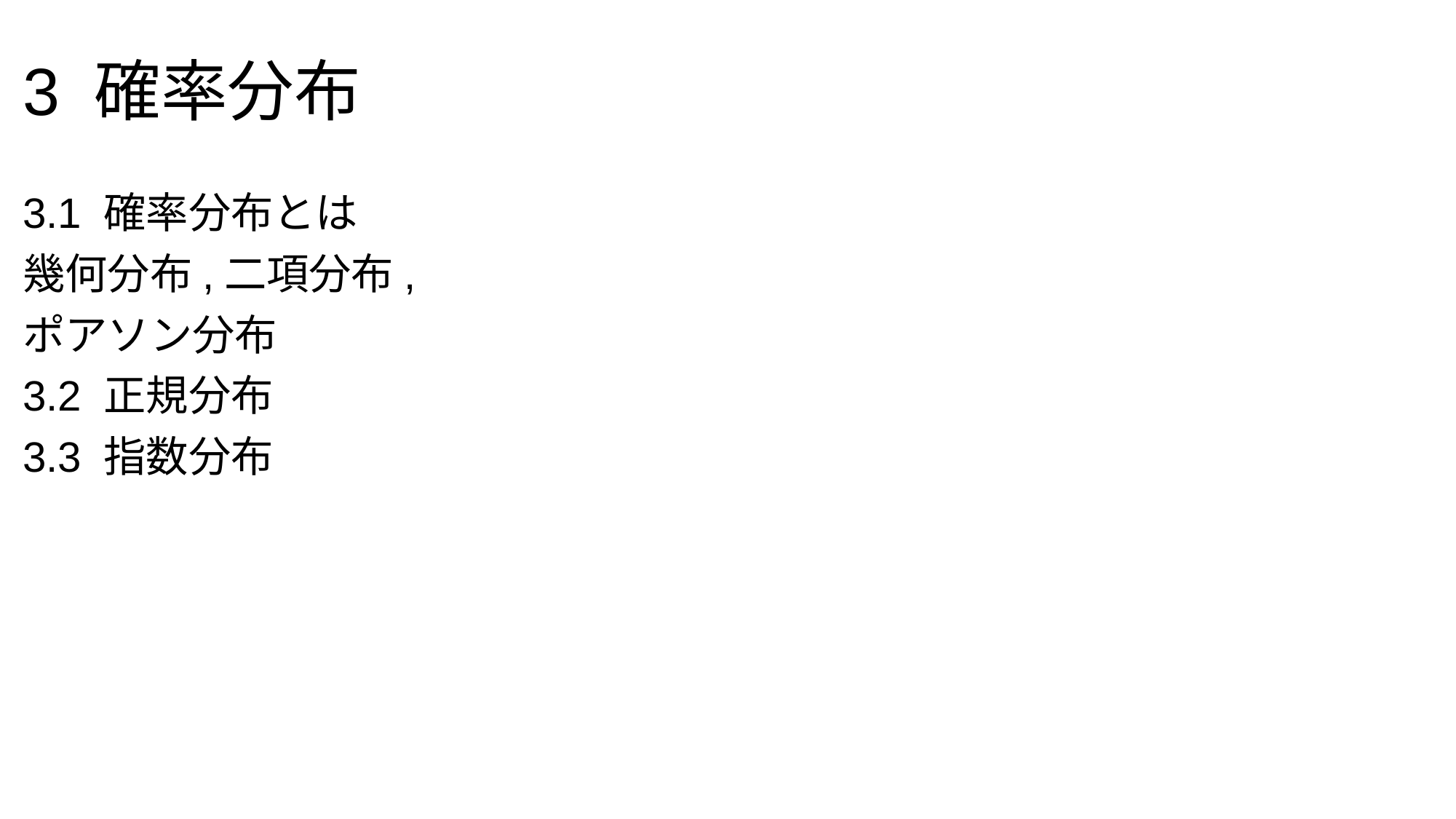

# 3 確率分布
3.1 確率分布とは
幾何分布,二項分布,
ポアソン分布
3.2 正規分布
3.3 指数分布